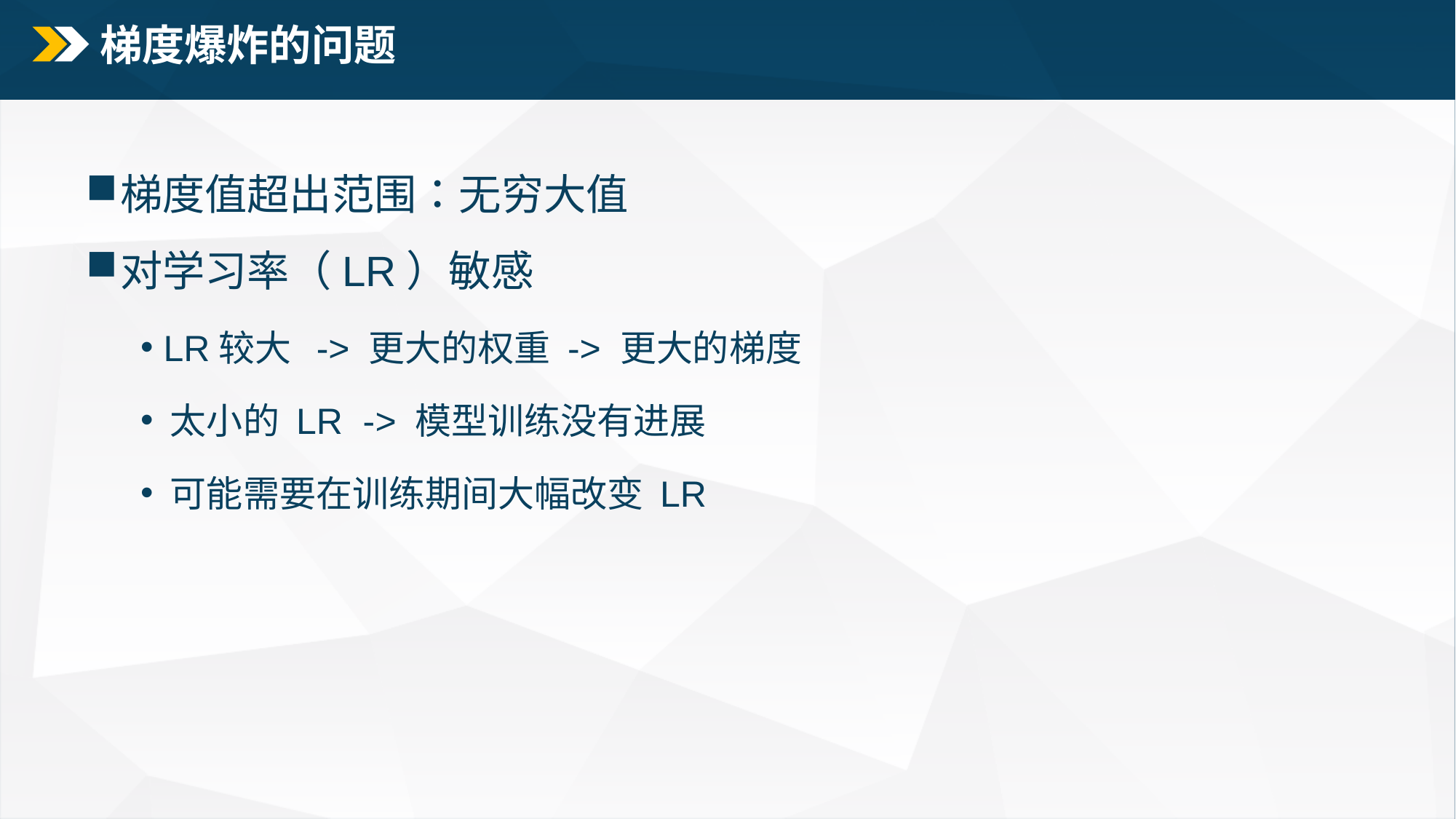

# 梯度爆炸的问题
梯度值超出范围：无穷大值
对学习率（LR）敏感
 LR较大  -> 更大的权重 -> 更大的梯度
 太小的 LR  -> 模型训练没有进展
 可能需要在训练期间大幅改变 LR